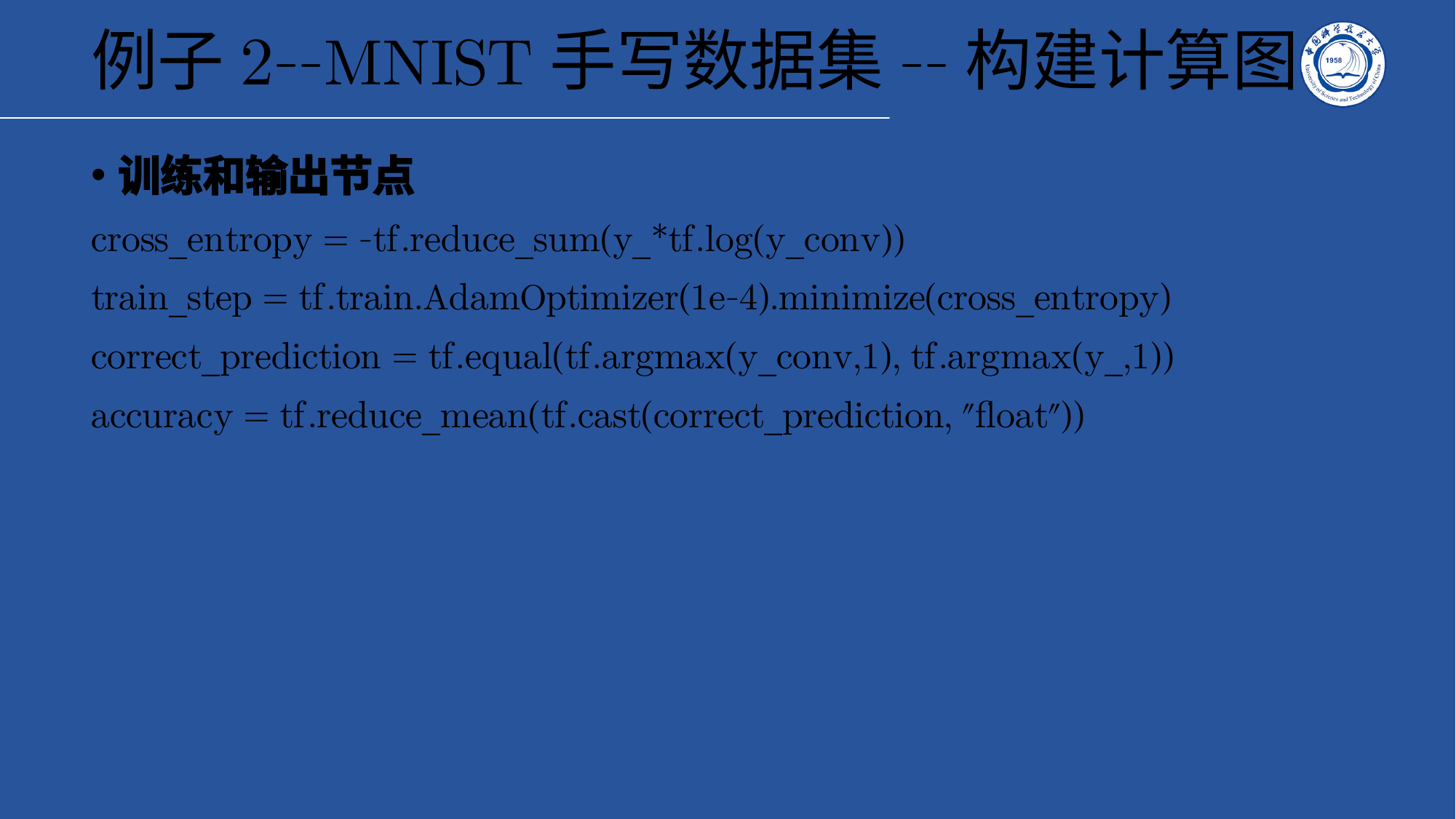

# 例子2--MNIST手写数据集--构建计算图
32
训练和输出节点
cross_entropy = -tf.reduce_sum(y_*tf.log(y_conv))
train_step = tf.train.AdamOptimizer(1e-4).minimize(cross_entropy)
correct_prediction = tf.equal(tf.argmax(y_conv,1), tf.argmax(y_,1))
accuracy = tf.reduce_mean(tf.cast(correct_prediction, "float"))